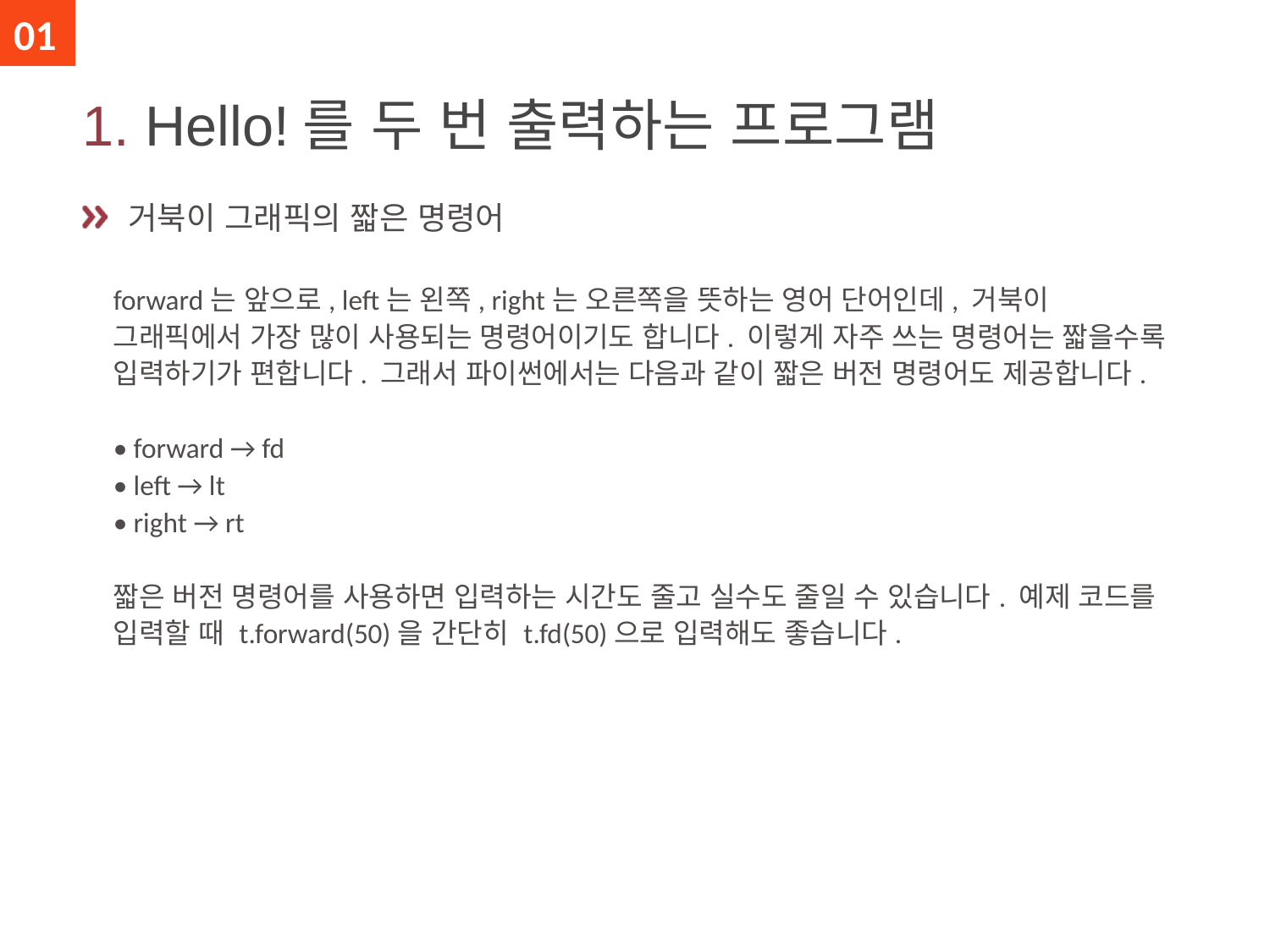

01
# 1. Hello!를 두 번 출력하는 프로그램
 거북이 그래픽의 짧은 명령어
forward는 앞으로, left는 왼쪽, right는 오른쪽을 뜻하는 영어 단어인데, 거북이 그래픽에서 가장 많이 사용되는 명령어이기도 합니다. 이렇게 자주 쓰는 명령어는 짧을수록 입력하기가 편합니다. 그래서 파이썬에서는 다음과 같이 짧은 버전 명령어도 제공합니다.
• forward → fd
• left → lt
• right → rt
짧은 버전 명령어를 사용하면 입력하는 시간도 줄고 실수도 줄일 수 있습니다. 예제 코드를 입력할 때 t.forward(50)을 간단히 t.fd(50)으로 입력해도 좋습니다.